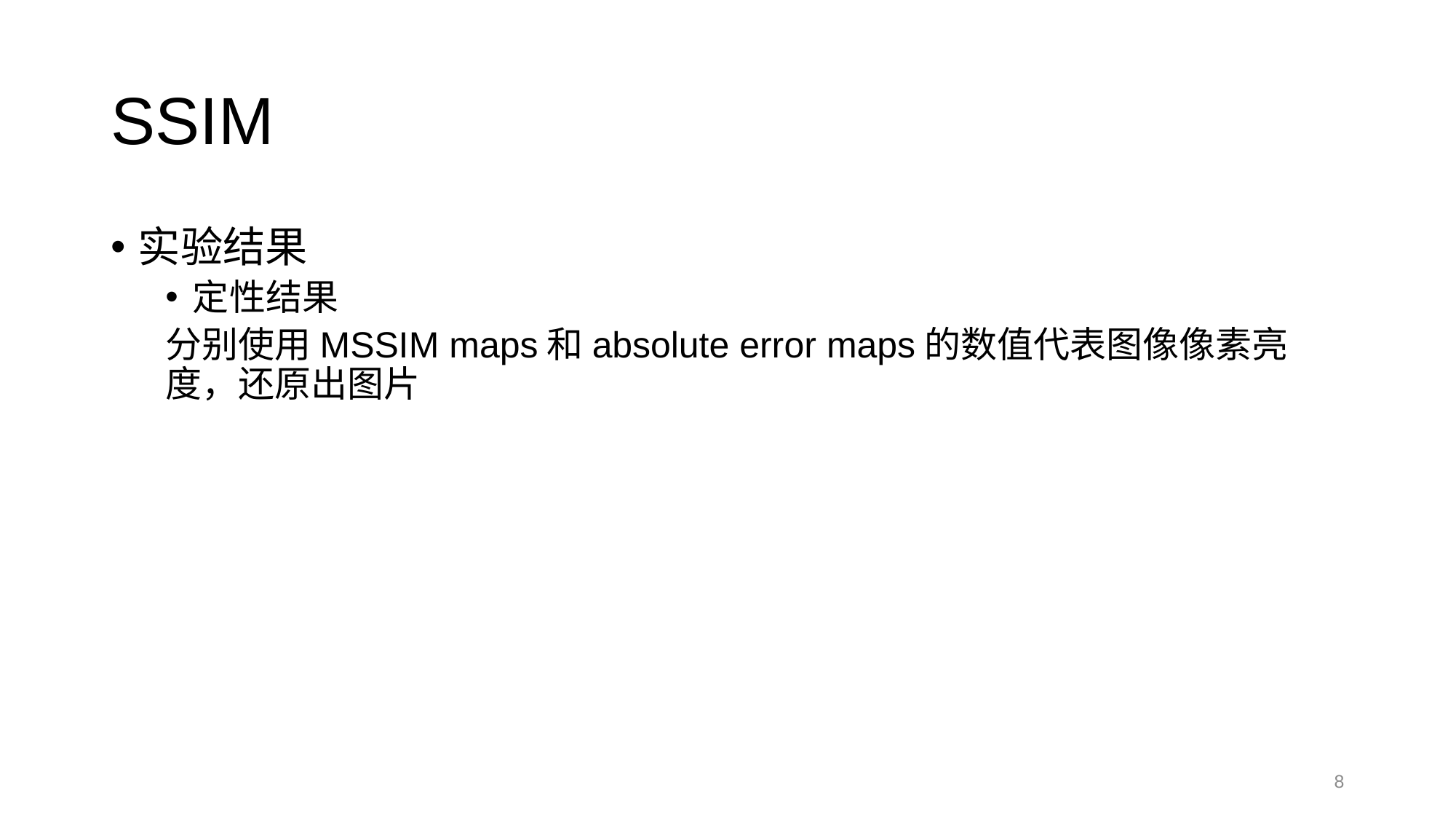

# SSIM
实验结果
定性结果
分别使用MSSIM maps和absolute error maps的数值代表图像像素亮度，还原出图片
8